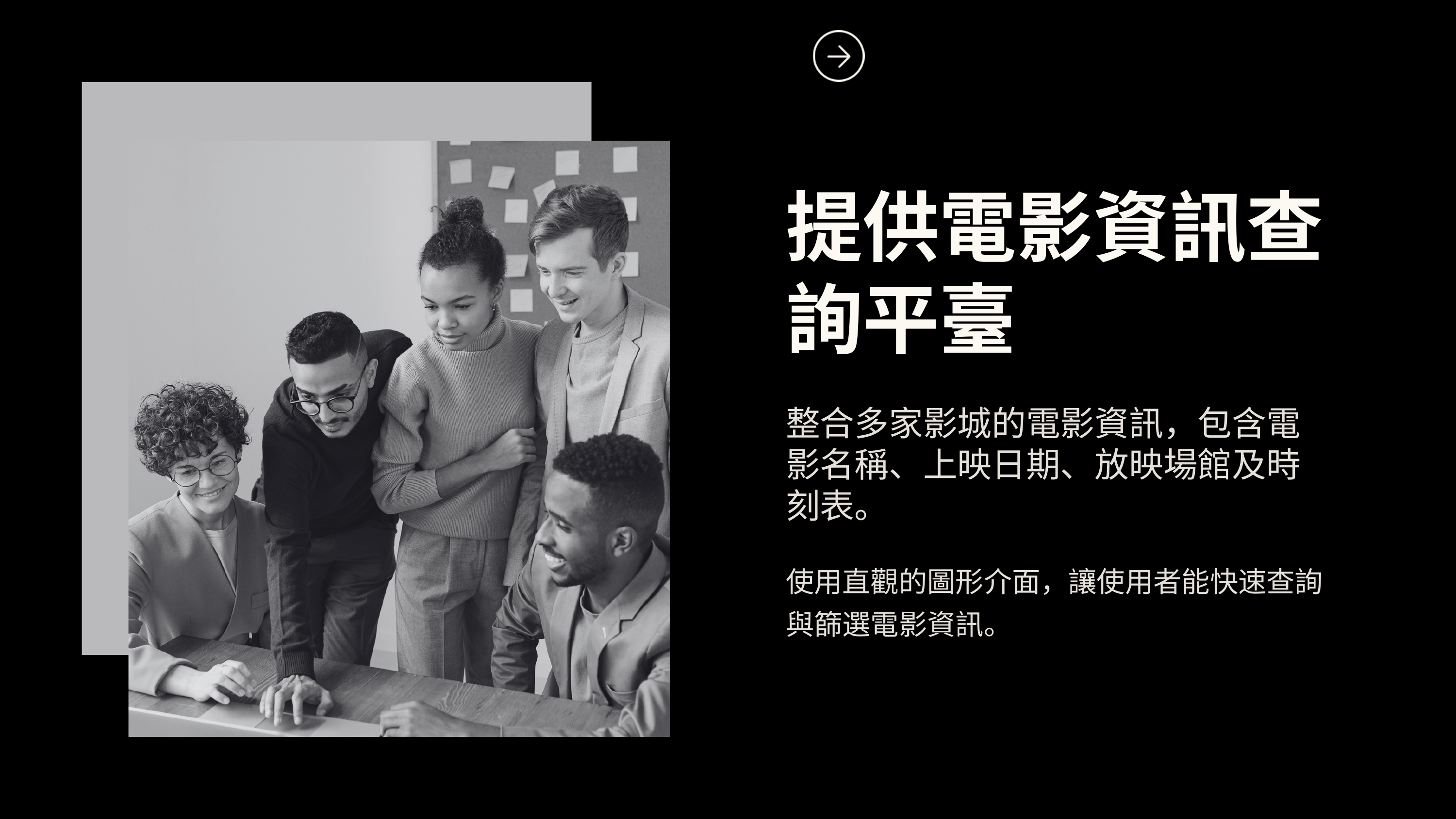

提供電影資訊查詢平臺
整合多家影城的電影資訊，包含電影名稱、上映日期、放映場館及時刻表。
使用直觀的圖形介面，讓使用者能快速查詢與篩選電影資訊。